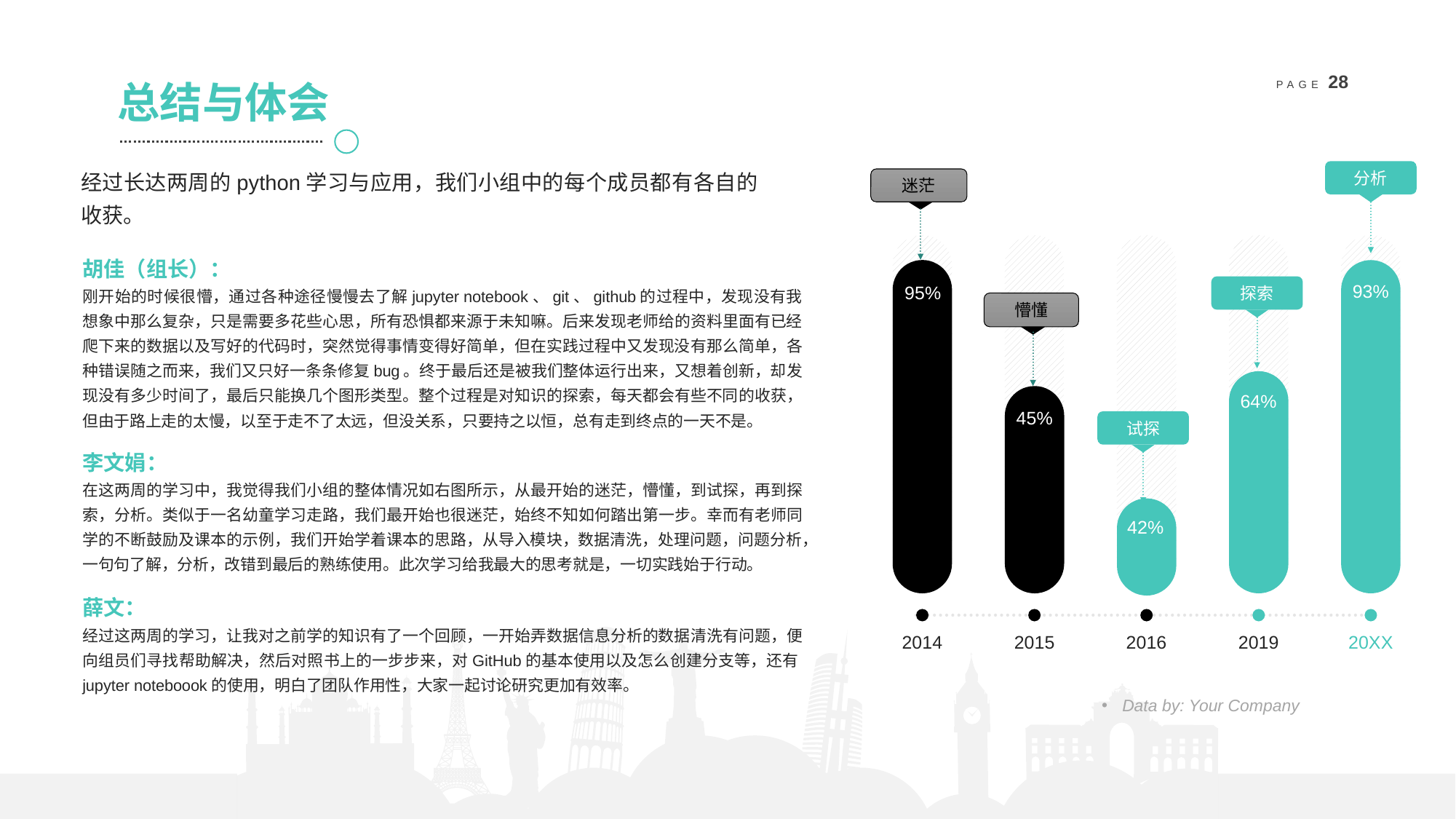

总结与体会

经过长达两周的python学习与应用，我们小组中的每个成员都有各自的收获。
分析

迷茫

胡佳（组长）：
刚开始的时候很懵，通过各种途径慢慢去了解jupyter notebook、git、github的过程中，发现没有我想象中那么复杂，只是需要多花些心思，所有恐惧都来源于未知嘛。后来发现老师给的资料里面有已经爬下来的数据以及写好的代码时，突然觉得事情变得好简单，但在实践过程中又发现没有那么简单，各种错误随之而来，我们又只好一条条修复bug。终于最后还是被我们整体运行出来，又想着创新，却发现没有多少时间了，最后只能换几个图形类型。整个过程是对知识的探索，每天都会有些不同的收获，但由于路上走的太慢，以至于走不了太远，但没关系，只要持之以恒，总有走到终点的一天不是。

探索

93%
95%
懵懂

64%
45%
试探

李文娟：
在这两周的学习中，我觉得我们小组的整体情况如右图所示，从最开始的迷茫，懵懂，到试探，再到探索，分析。类似于一名幼童学习走路，我们最开始也很迷茫，始终不知如何踏出第一步。幸而有老师同学的不断鼓励及课本的示例，我们开始学着课本的思路，从导入模块，数据清洗，处理问题，问题分析，一句句了解，分析，改错到最后的熟练使用。此次学习给我最大的思考就是，一切实践始于行动。

42%
薛文：
经过这两周的学习，让我对之前学的知识有了一个回顾，一开始弄数据信息分析的数据清洗有问题，便向组员们寻找帮助解决，然后对照书上的一步步来，对GitHub的基本使用以及怎么创建分支等，还有jupyter noteboook的使用，明白了团队作用性，大家一起讨论研究更加有效率。

2014
2015
2016
2019
20XX
Data by: Your Company